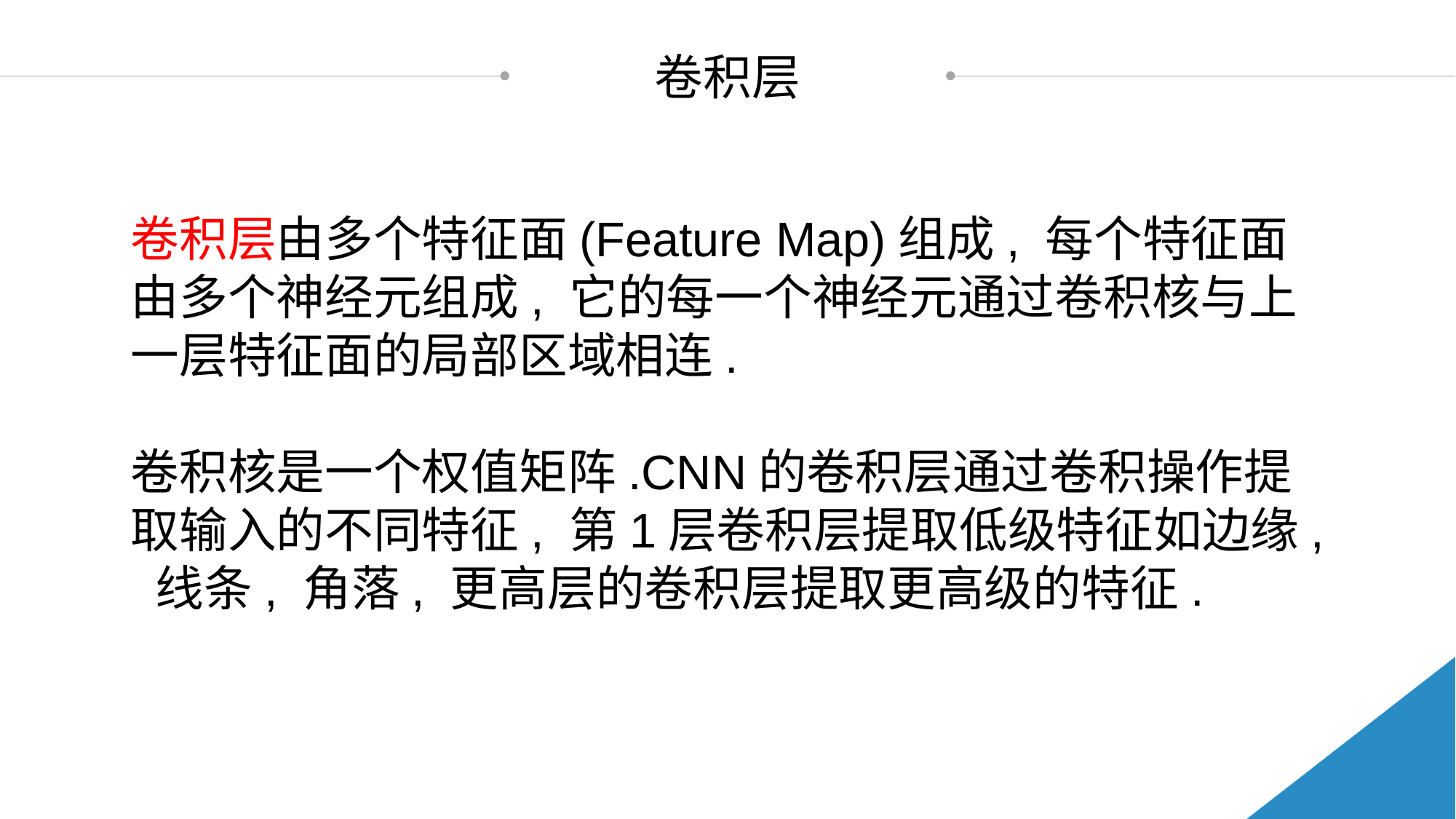

卷积层
卷积层由多个特征面(Feature Map)组成, 每个特征面由多个神经元组成, 它的每一个神经元通过卷积核与上一层特征面的局部区域相连.

卷积核是一个权值矩阵.CNN的卷积层通过卷积操作提取输入的不同特征, 第1层卷积层提取低级特征如边缘, 线条, 角落, 更高层的卷积层提取更高级的特征.